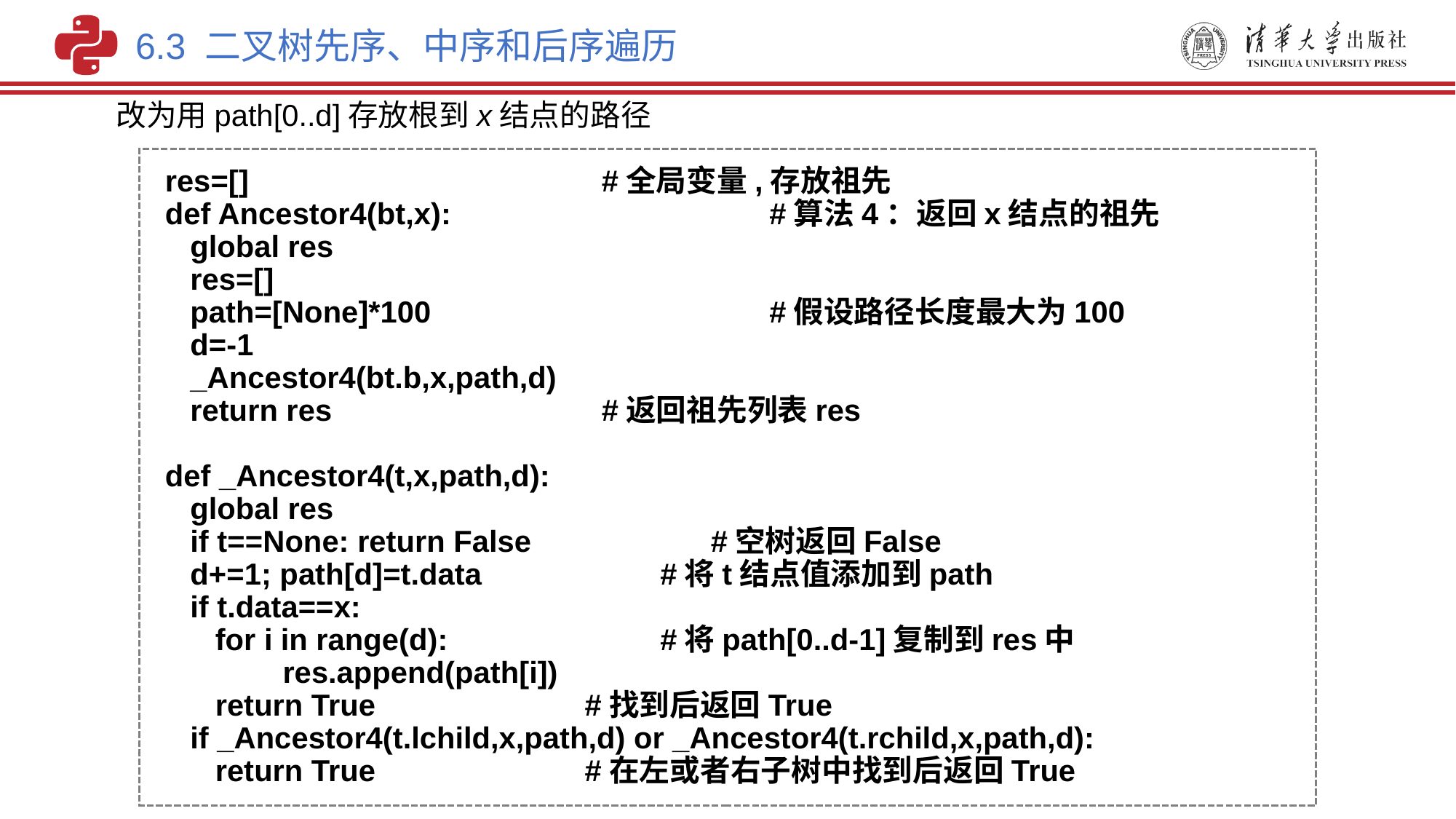

6.3 二叉树先序、中序和后序遍历
改为用path[0..d]存放根到x结点的路径
res=[]                              	#全局变量,存放祖先
def Ancestor4(bt,x):			       #算法4：返回x结点的祖先
   global res
   res=[]
   path=[None]*100			       #假设路径长度最大为100
   d=-1
   _Ancestor4(bt.b,x,path,d)
   return res                       	#返回祖先列表res

def _Ancestor4(t,x,path,d):
   global res
   if t==None: return False         	#空树返回False
   d+=1; path[d]=t.data		       #将t结点值添加到path
   if t.data==x:
      for i in range(d):		       #将path[0..d-1]复制到res中
      	 res.append(path[i])
      return True                         #找到后返回True
   if _Ancestor4(t.lchild,x,path,d) or _Ancestor4(t.rchild,x,path,d):
      return True                         #在左或者右子树中找到后返回True